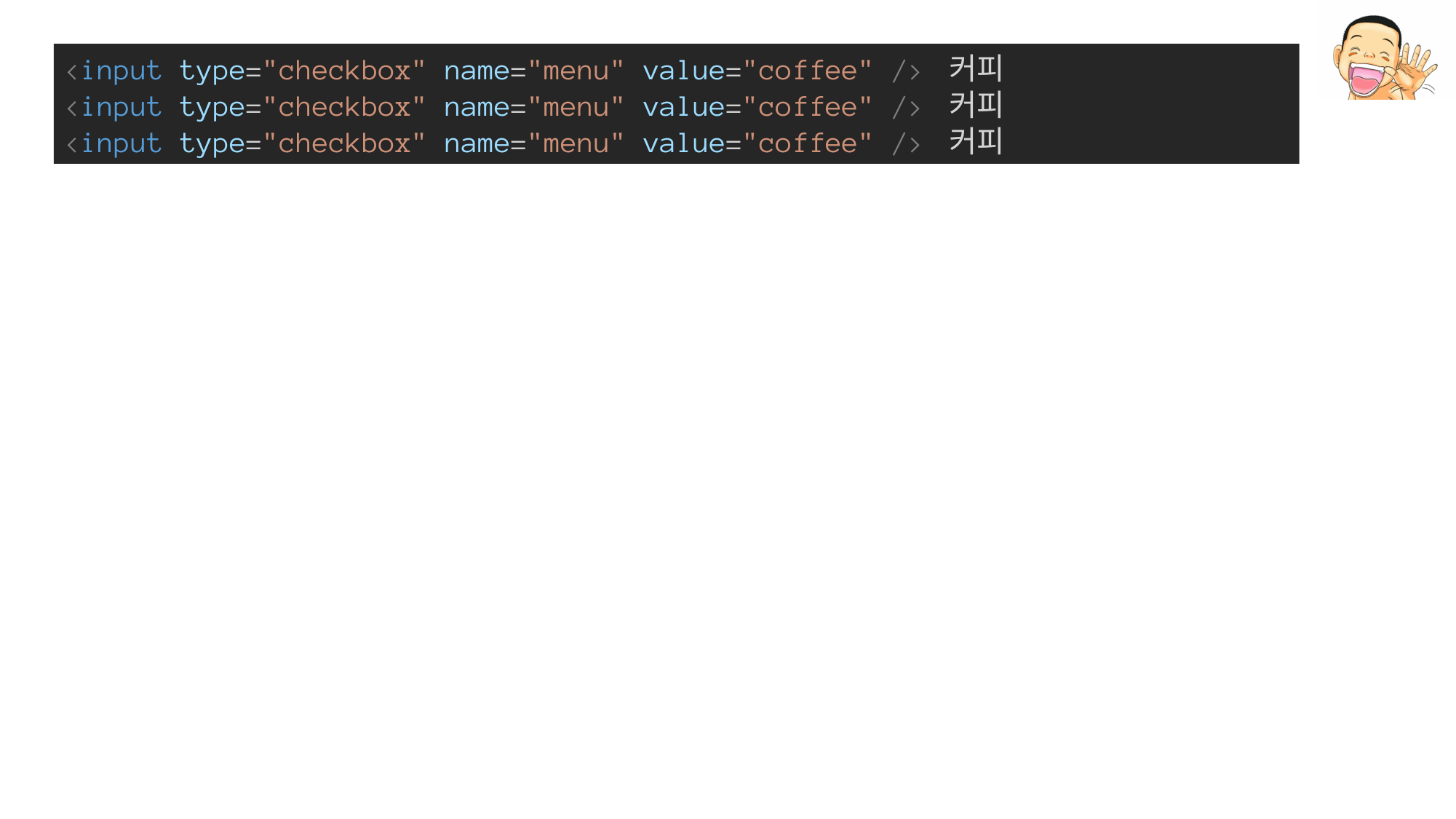

<input type="checkbox" name="menu" value="coffee" /> 커피
<input type="checkbox" name="menu" value="coffee" /> 커피
<input type="checkbox" name="menu" value="coffee" /> 커피